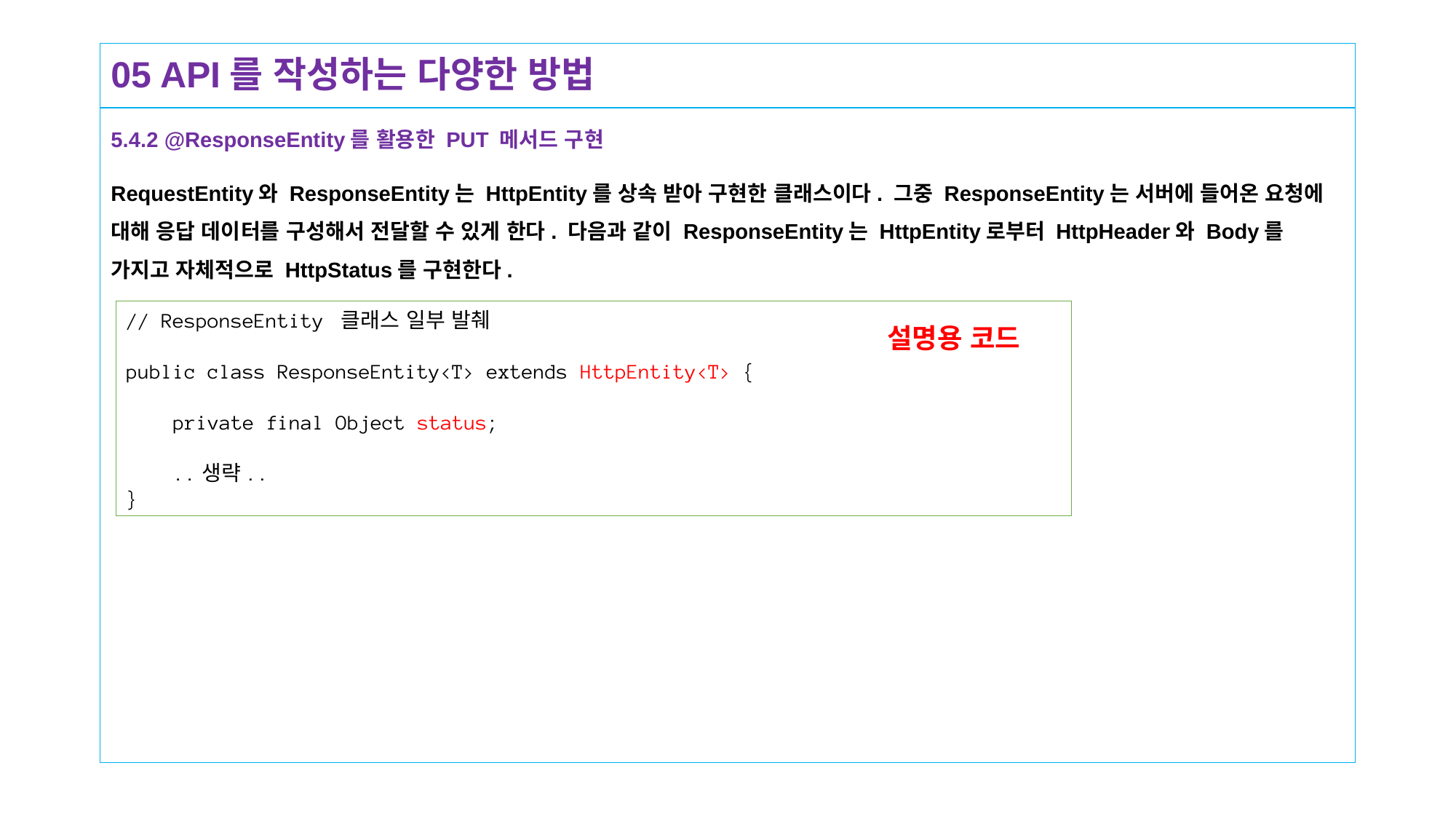

# 05 API를 작성하는 다양한 방법
5.4.2 @ResponseEntity를 활용한 PUT 메서드 구현
RequestEntity와 ResponseEntity는 HttpEntity를 상속 받아 구현한 클래스이다. 그중 ResponseEntity는 서버에 들어온 요청에 대해 응답 데이터를 구성해서 전달할 수 있게 한다. 다음과 같이 ResponseEntity는 HttpEntity로부터 HttpHeader와 Body를 가지고 자체적으로 HttpStatus를 구현한다.

// ResponseEntity 클래스 일부 발췌

public class ResponseEntity<T> extends HttpEntity<T> {

    private final Object status;

    ..생략..
}
설명용 코드